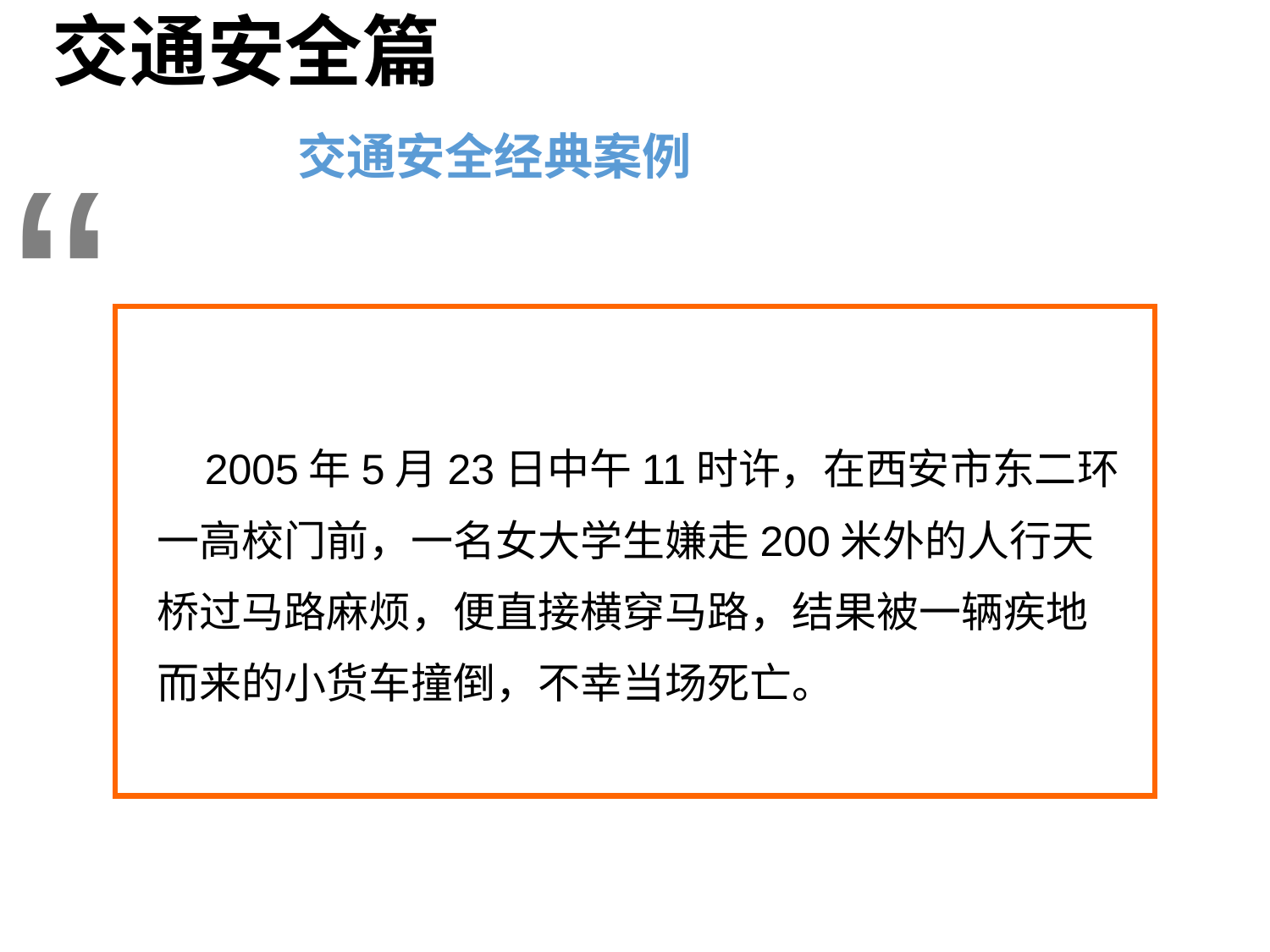

交通安全篇
“
交通安全经典案例

    2005年5月23日中午11时许，在西安市东二环一高校门前，一名女大学生嫌走200米外的人行天桥过马路麻烦，便直接横穿马路，结果被一辆疾地而来的小货车撞倒，不幸当场死亡。
10